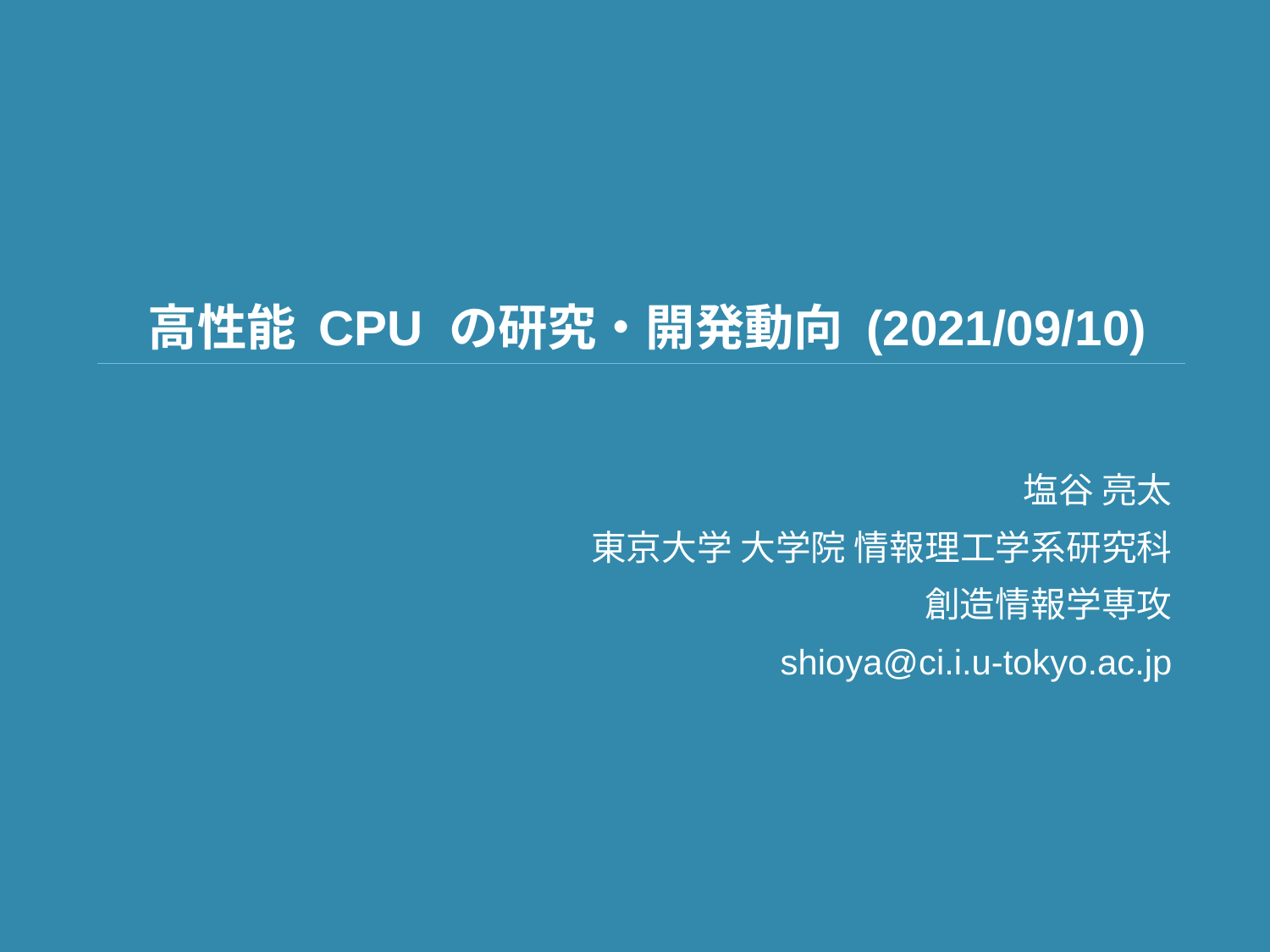

# 高性能 CPU の研究・開発動向 (2021/09/10)
塩谷 亮太
東京大学 大学院 情報理工学系研究科
創造情報学専攻
shioya@ci.i.u-tokyo.ac.jp